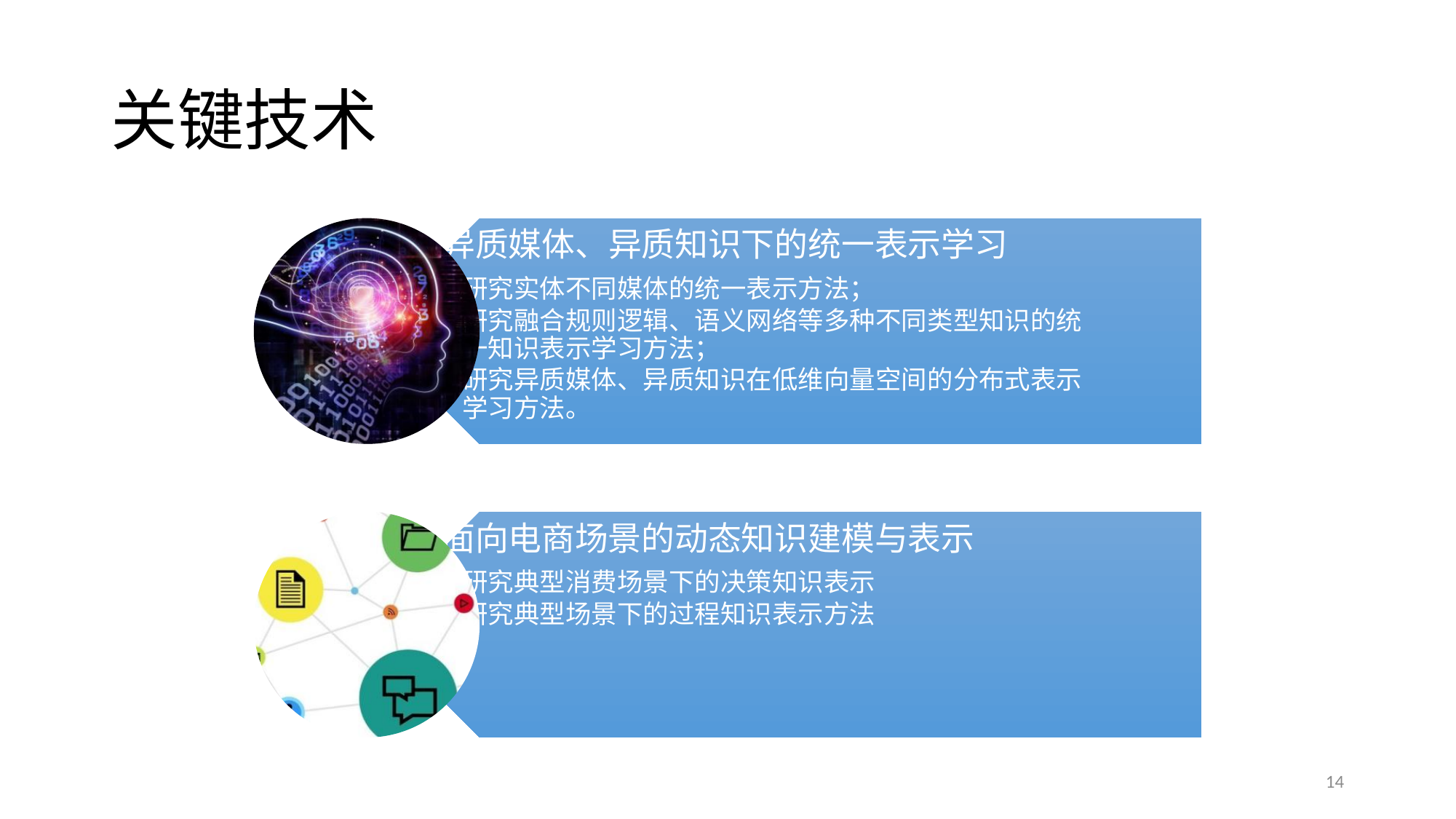

# 关键技术
异质媒体、异质知识下的统一表示学习
研究实体不同媒体的统一表示方法；
研究融合规则逻辑、语义网络等多种不同类型知识的统一知识表示学习方法；
研究异质媒体、异质知识在低维向量空间的分布式表示学习方法。
面向电商场景的动态知识建模与表示
研究典型消费场景下的决策知识表示
研究典型场景下的过程知识表示方法
14